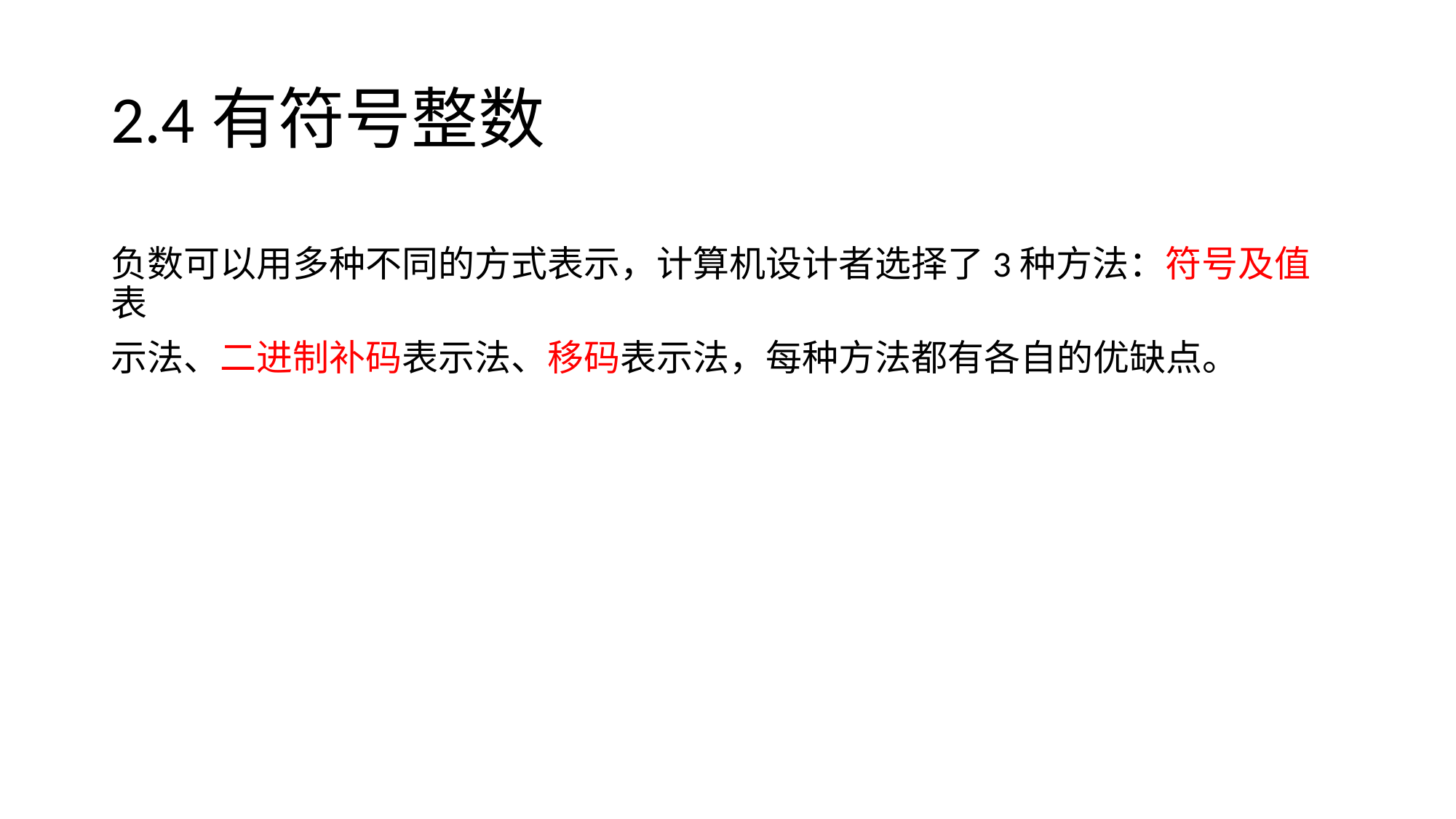

# 2.4有符号整数

负数可以用多种不同的方式表示，计算机设计者选择了3种方法：符号及值表
示法、二进制补码表示法、移码表示法，每种方法都有各自的优缺点。